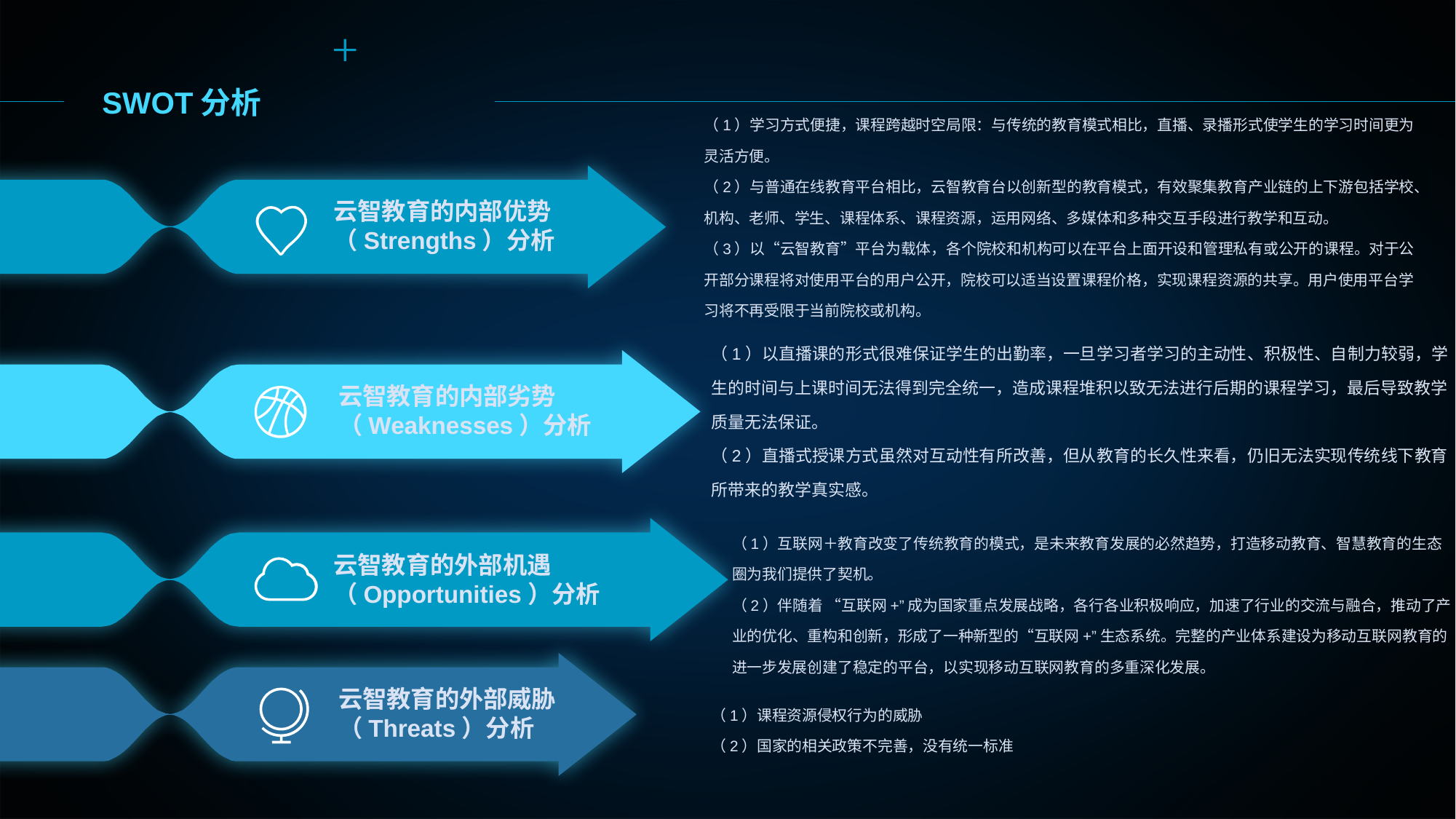

SWOT分析
（1）学习方式便捷，课程跨越时空局限：与传统的教育模式相比，直播、录播形式使学生的学习时间更为灵活方便。
（2）与普通在线教育平台相比，云智教育台以创新型的教育模式，有效聚集教育产业链的上下游包括学校、机构、老师、学生、课程体系、课程资源，运用网络、多媒体和多种交互手段进行教学和互动。
（3）以“云智教育”平台为载体，各个院校和机构可以在平台上面开设和管理私有或公开的课程。对于公开部分课程将对使用平台的用户公开，院校可以适当设置课程价格，实现课程资源的共享。用户使用平台学习将不再受限于当前院校或机构。

云智教育的内部优势（Strengths）分析

（1）以直播课的形式很难保证学生的出勤率，一旦学习者学习的主动性、积极性、自制力较弱，学生的时间与上课时间无法得到完全统一，造成课程堆积以致无法进行后期的课程学习，最后导致教学质量无法保证。
（2）直播式授课方式虽然对互动性有所改善，但从教育的长久性来看，仍旧无法实现传统线下教育所带来的教学真实感。

云智教育的内部劣势（Weaknesses）分析

（1）互联网＋教育改变了传统教育的模式，是未来教育发展的必然趋势，打造移动教育、智慧教育的生态圈为我们提供了契机。
（2）伴随着 “互联网+”成为国家重点发展战略，各行各业积极响应，加速了行业的交流与融合，推动了产业的优化、重构和创新，形成了一种新型的“互联网+”生态系统。完整的产业体系建设为移动互联网教育的进一步发展创建了稳定的平台，以实现移动互联网教育的多重深化发展。

云智教育的外部机遇（Opportunities）分析

云智教育的外部威胁（Threats）分析

（1）课程资源侵权行为的威胁
（2）国家的相关政策不完善，没有统一标准